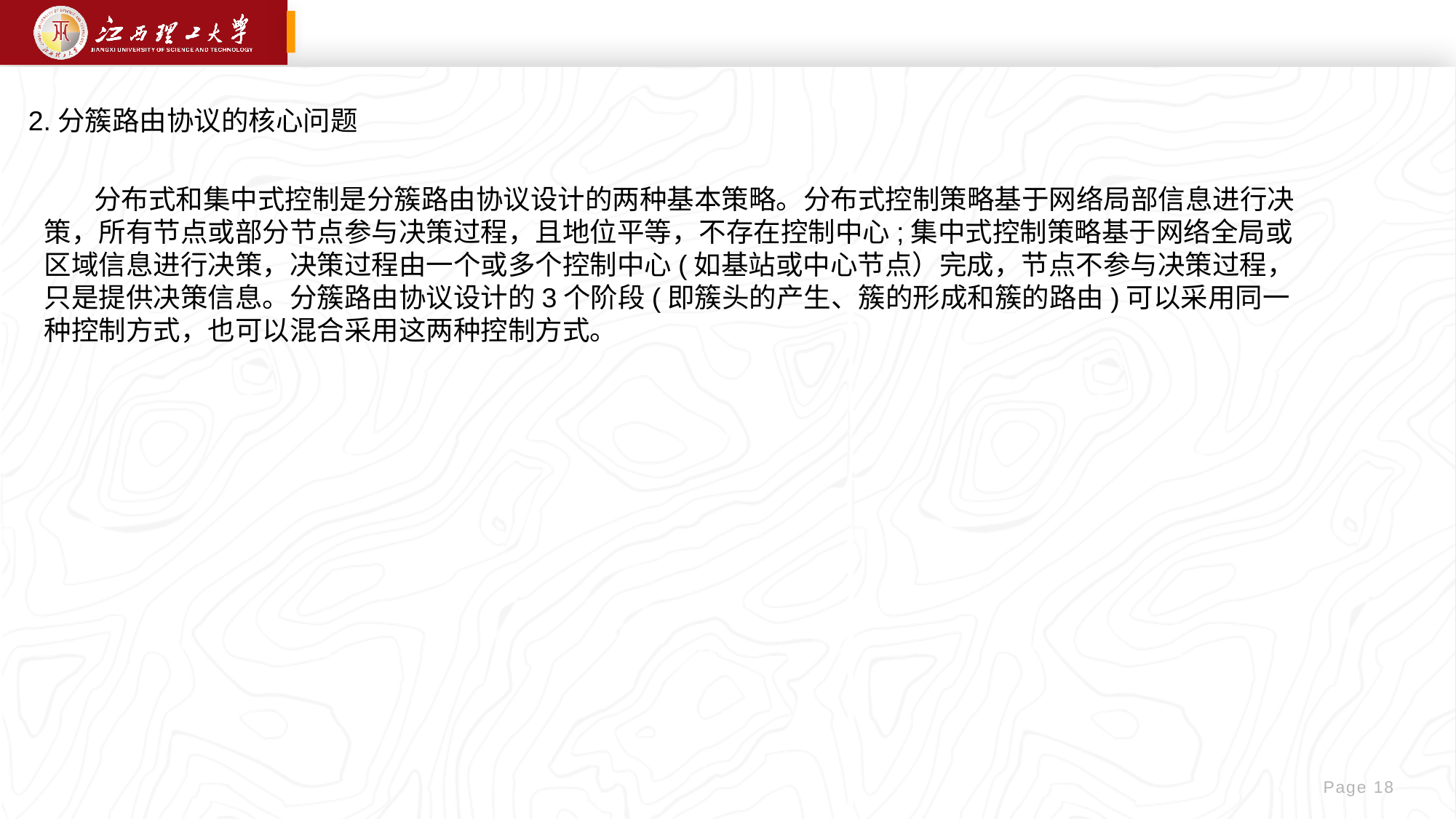

2.分簇路由协议的核心问题
       分布式和集中式控制是分簇路由协议设计的两种基本策略。分布式控制策略基于网络局部信息进行决策，所有节点或部分节点参与决策过程，且地位平等，不存在控制中心;集中式控制策略基于网络全局或区域信息进行决策，决策过程由一个或多个控制中心(如基站或中心节点）完成，节点不参与决策过程，只是提供决策信息。分簇路由协议设计的3个阶段(即簇头的产生、簇的形成和簇的路由)可以采用同一种控制方式，也可以混合采用这两种控制方式。
  Page 18